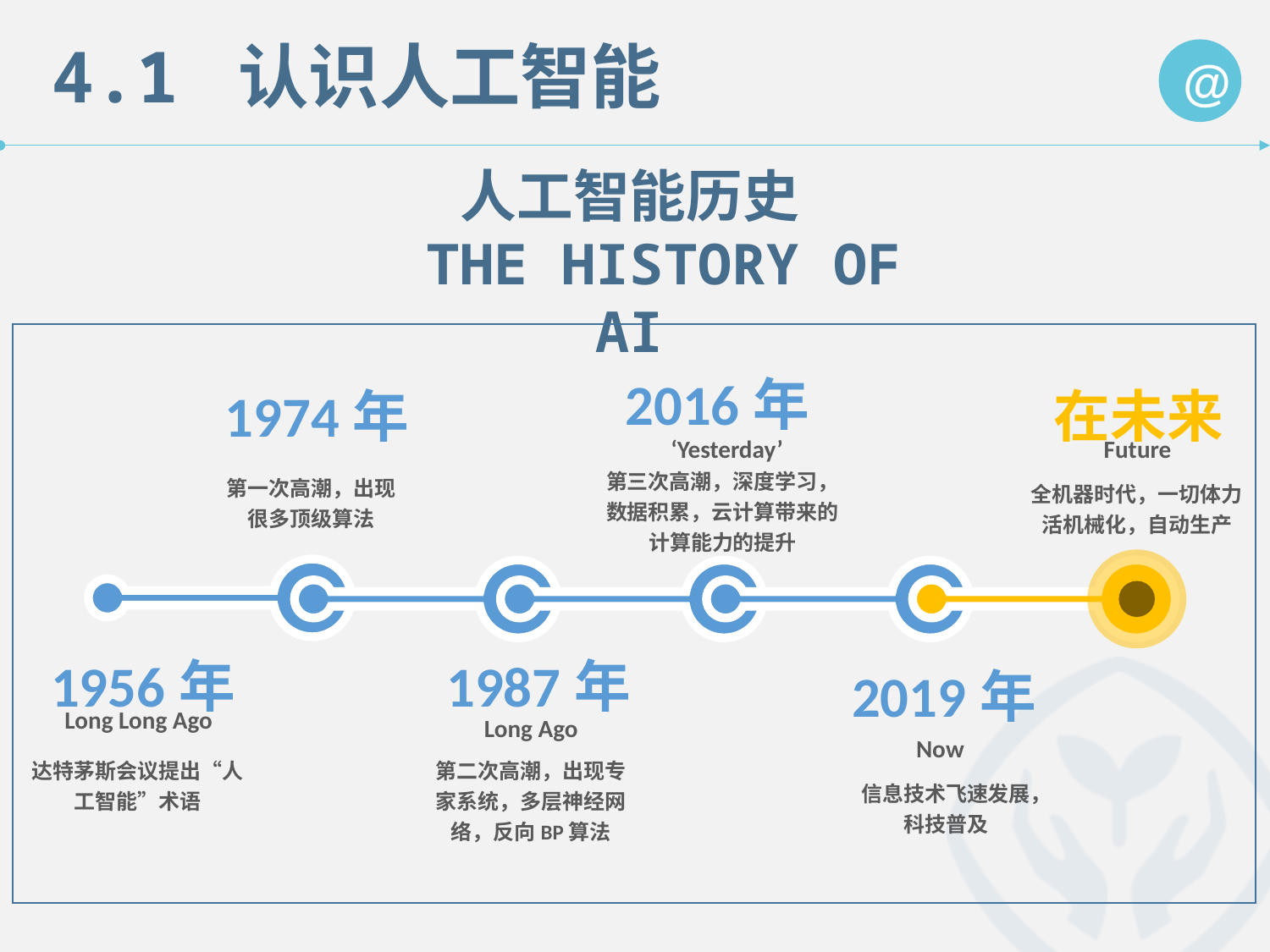

4.1 认识人工智能
@
人工智能历史
  THE HISTORY OF AI

2016年
‘Yesterday’
第三次高潮，深度学习，数据积累，云计算带来的计算能力的提升
1974年
第一次高潮，出现很多顶级算法
在未来
Future
全机器时代，一切体力活机械化，自动生产

1956年
Long Long Ago
达特茅斯会议提出“人工智能”术语
1987年
Long Ago
第二次高潮，出现专家系统，多层神经网络，反向BP算法
2019年
Now
信息技术飞速发展，科技普及